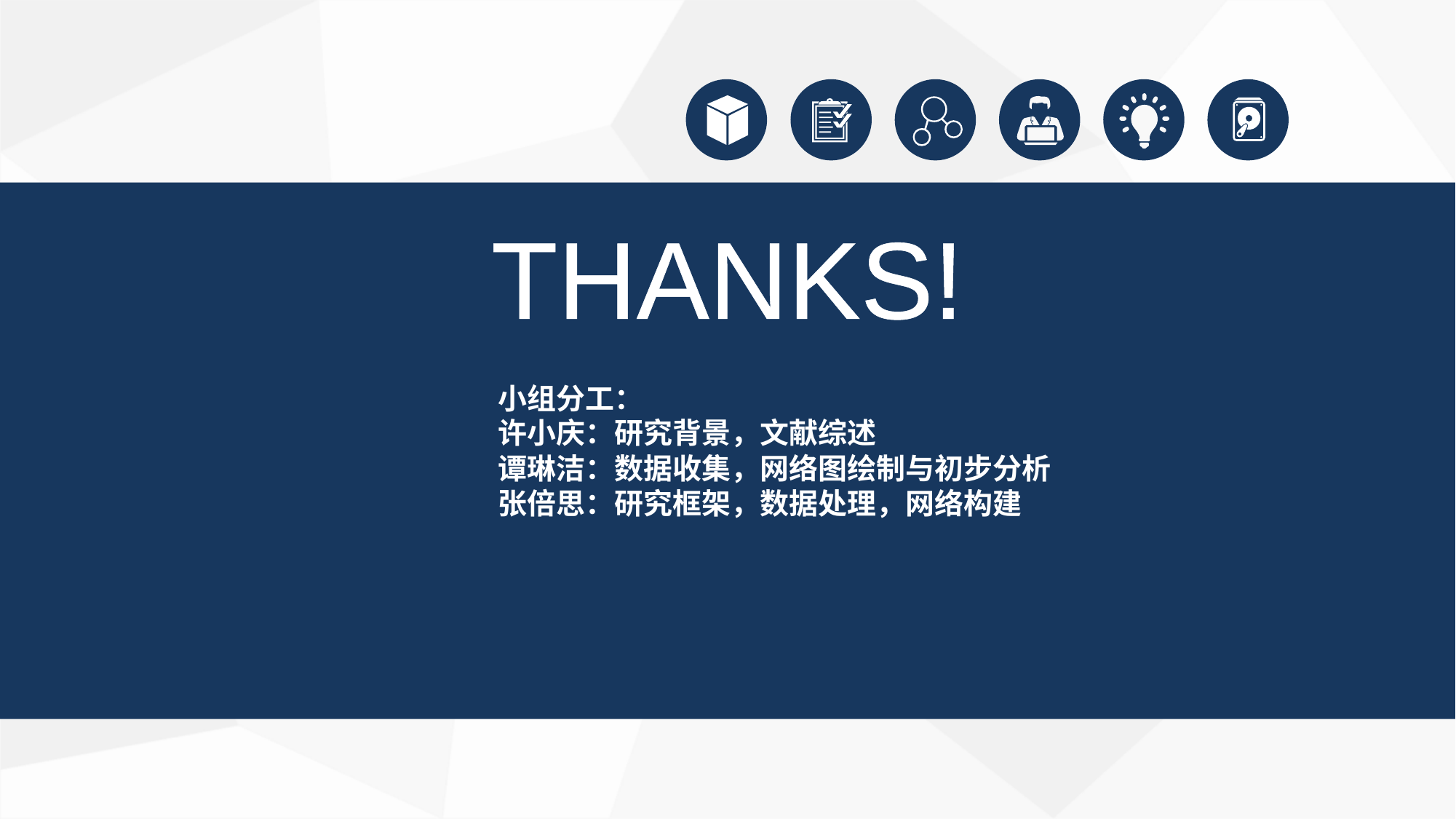

THANKS!
小组分工：
许小庆：研究背景，文献综述
谭琳洁：数据收集，网络图绘制与初步分析
张倍思：研究框架，数据处理，网络构建